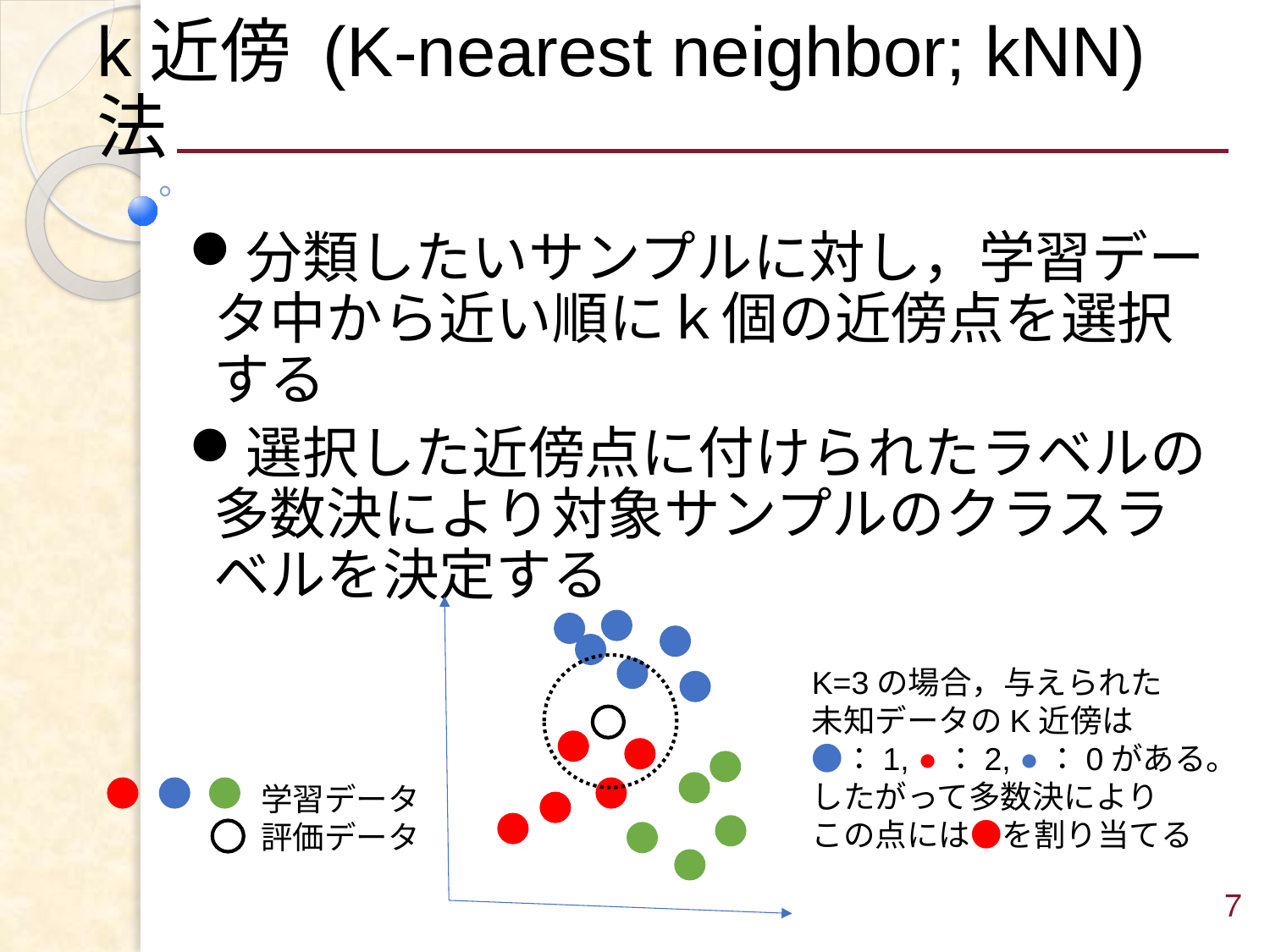

# k近傍 (K-nearest neighbor; kNN)法
分類したいサンプルに対し，学習データ中から近い順にｋ個の近傍点を選択する
選択した近傍点に付けられたラベルの多数決により対象サンプルのクラスラベルを決定する

K=3の場合，与えられた
未知データのK近傍は
●：1, ●：2, ●：0がある。
したがって多数決により
この点には●を割り当てる

学習データ
評価データ

7